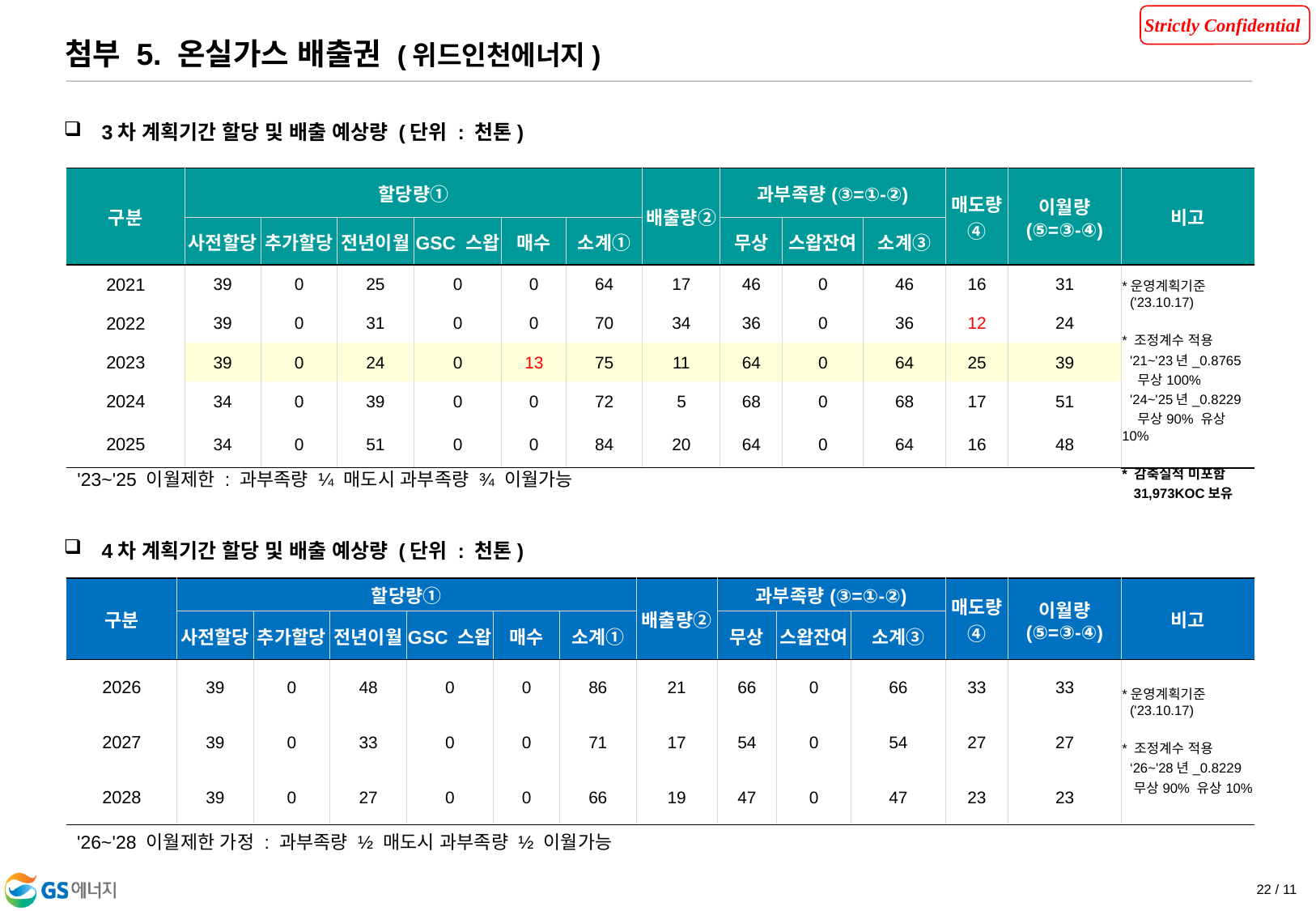

첨부 5. 온실가스 배출권 (위드인천에너지)
3차 계획기간 할당 및 배출 예상량 (단위 : 천톤)
| 구분 | 할당량① |  |  |  |  |  | 배출량② | 과부족량(③=①-②) |  |  | 매도량④ | 이월량 (⑤=③-④) | 비고 |
| --- | --- | --- | --- | --- | --- | --- | --- | --- | --- | --- | --- | --- | --- |
|  | 사전할당 | 추가할당 | 전년이월 | GSC 스왑 | 매수 | 소계① |  | 무상 | 스왑잔여 | 소계③ |  |  |  |
| 2021 | 39 | 0 | 25 | 0 | 0 | 64 | 17 | 46 | 0 | 46 | 16 | 31 | \*운영계획기준 ('23.10.17) \* 조정계수 적용 '21~'23년\_0.8765 무상100% '24~'25년\_0.8229 무상90% 유상10% \* 감축실적 미포함 31,973KOC보유 |
| 2022 | 39 | 0 | 31 | 0 | 0 | 70 | 34 | 36 | 0 | 36 | 12 | 24 | \* 조정계수 적용 ’21~’23년\_0.8765 무상100% ’24~’25년\_0.8229 무상90% 유상10% |
| 2023 | 39 | 0 | 24 | 0 | 13 | 75 | 11 | 64 | 0 | 64 | 25 | 39 |  |
| 2024 | 34 | 0 | 39 | 0 | 0 | 72 | 5 | 68 | 0 | 68 | 17 | 51 |  |
| 2025 | 34 | 0 | 51 | 0 | 0 | 84 | 20 | 64 | 0 | 64 | 16 | 48 |  |
'23~'25 이월제한 : 과부족량 ¼ 매도시 과부족량 ¾ 이월가능
4차 계획기간 할당 및 배출 예상량 (단위 : 천톤)
| 구분 | 할당량① |  |  |  |  |  | 배출량② | 과부족량(③=①-②) |  |  | 매도량④ | 이월량 (⑤=③-④) | 비고 |
| --- | --- | --- | --- | --- | --- | --- | --- | --- | --- | --- | --- | --- | --- |
|  | 사전할당 | 추가할당 | 전년이월 | GSC 스왑 | 매수 | 소계① |  | 무상 | 스왑잔여 | 소계③ |  |  |  |
| 2026 | 39 | 0 | 48 | 0 | 0 | 86 | 21 | 66 | 0 | 66 | 33 | 33 | \*운영계획기준 ('23.10.17) \* 조정계수 적용 ‘26~'28년\_0.8229 무상90% 유상10% |
| 2027 | 39 | 0 | 33 | 0 | 0 | 71 | 17 | 54 | 0 | 54 | 27 | 27 | \* 조정계수 적용 ’26~’28년\_0.8229 무상90% 유상10% |
| 2028 | 39 | 0 | 27 | 0 | 0 | 66 | 19 | 47 | 0 | 47 | 23 | 23 |  |
'26~'28 이월제한 가정 : 과부족량 ½ 매도시 과부족량 ½ 이월가능